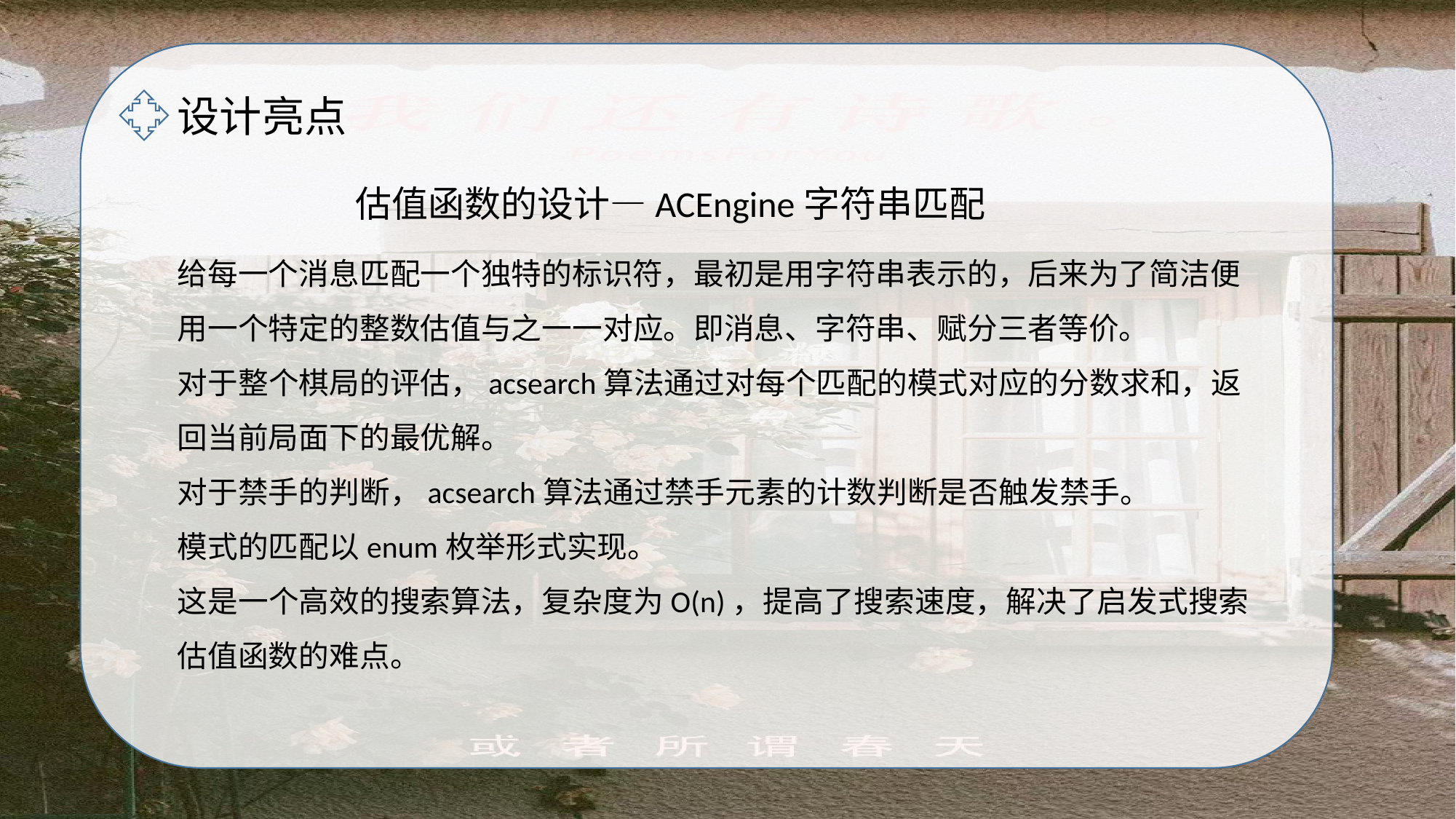

#
设计亮点

估值函数的设计—ACEngine字符串匹配

给每一个消息匹配一个独特的标识符，最初是用字符串表示的，后来为了简洁便用一个特定的整数估值与之一一对应。即消息、字符串、赋分三者等价。
对于整个棋局的评估，acsearch算法通过对每个匹配的模式对应的分数求和，返回当前局面下的最优解。
对于禁手的判断，acsearch算法通过禁手元素的计数判断是否触发禁手。
模式的匹配以enum枚举形式实现。
这是一个高效的搜索算法，复杂度为O(n)，提高了搜索速度，解决了启发式搜索估值函数的难点。